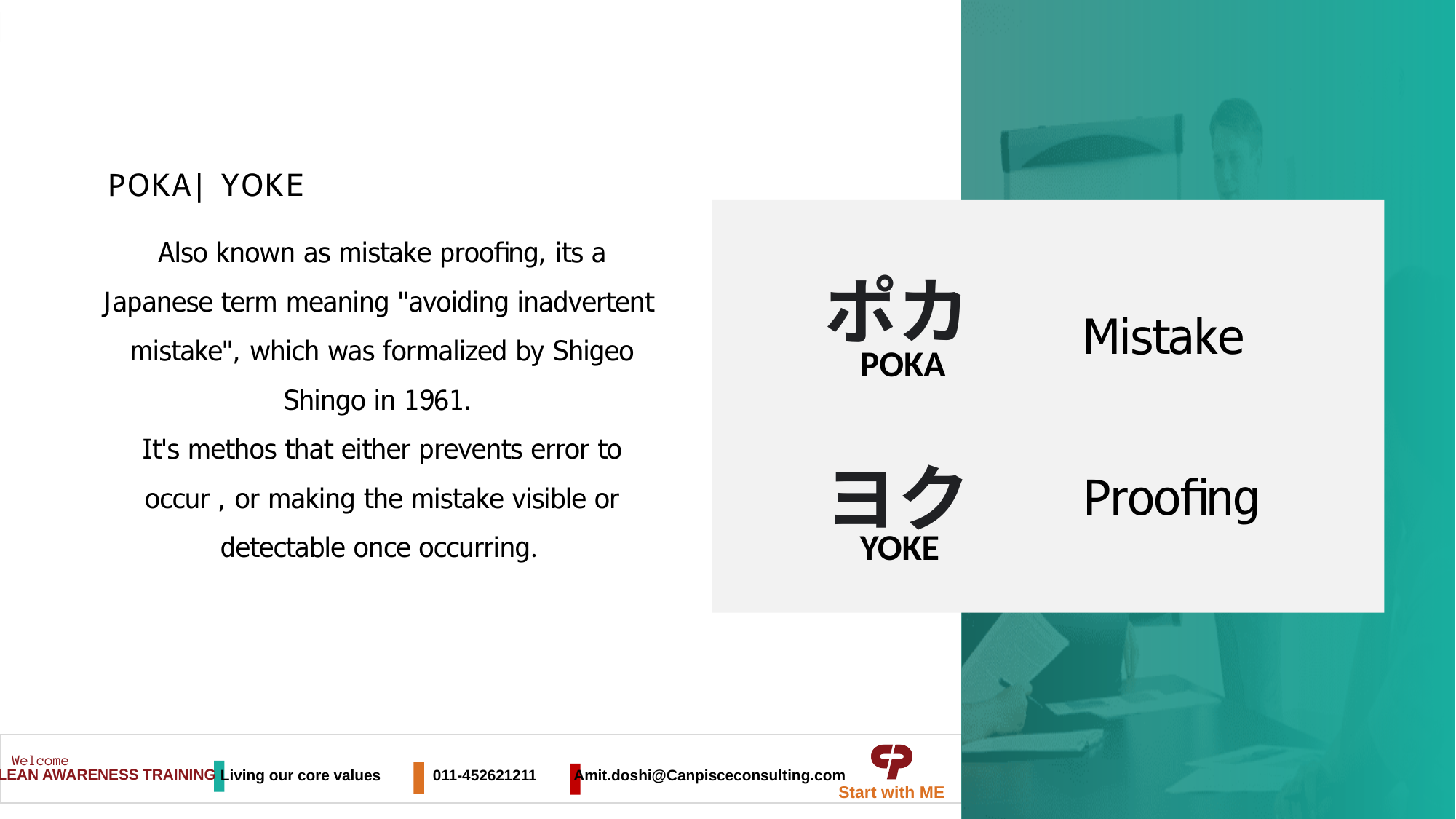

POKA| YOKE

Also known as mistake proofing, its a Japanese term meaning "avoiding inadvertent
mistake", which was formalized by Shigeo Shingo in 1961.
It's methos that either prevents error to occur , or making the mistake visible or detectable once occurring.

ポカ
Mistake
POKA
ヨク
Proofing
YOKE